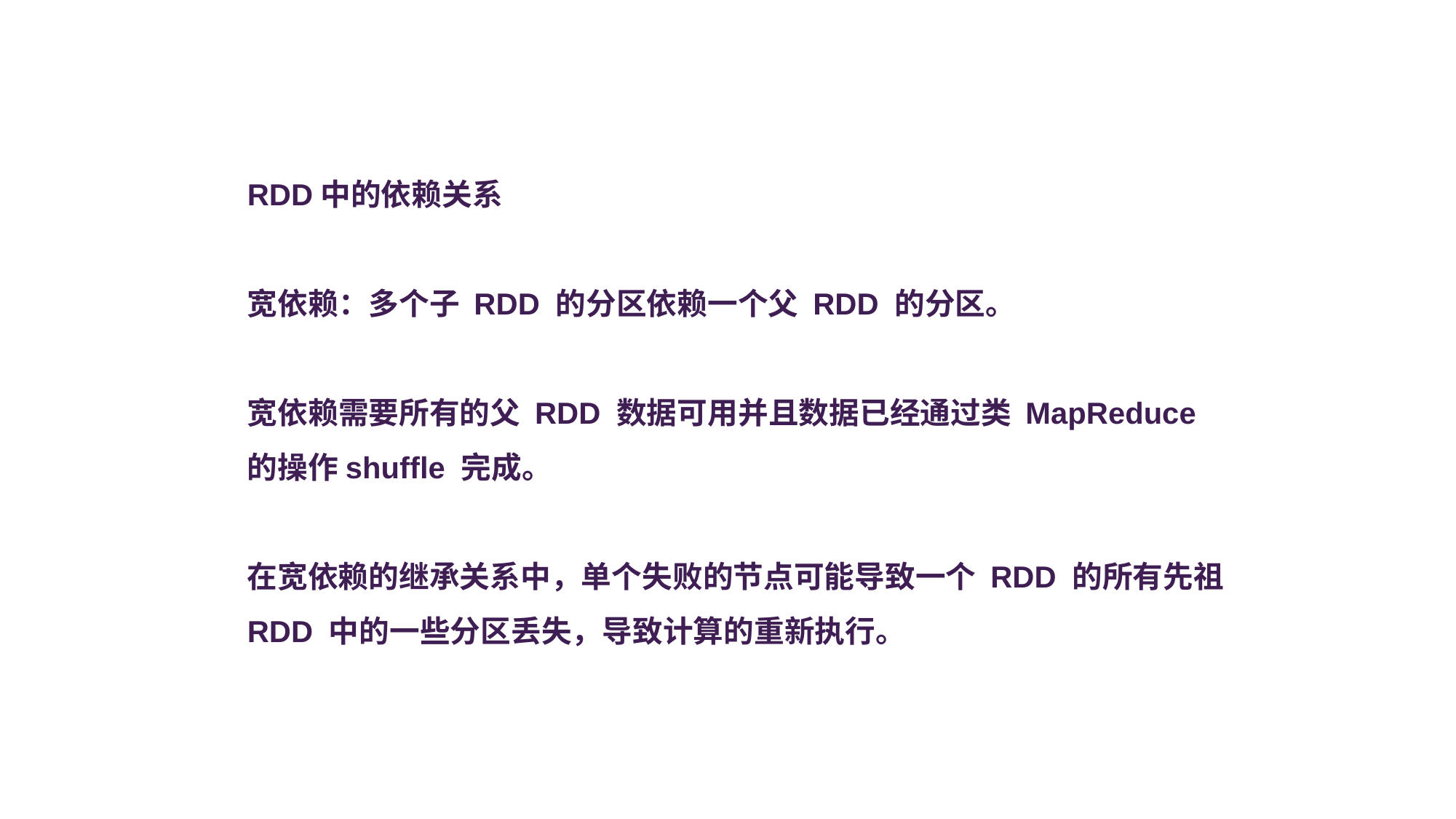

RDD中的依赖关系

宽依赖：多个子 RDD 的分区依赖一个父 RDD 的分区。

宽依赖需要所有的父 RDD 数据可用并且数据已经通过类 MapReduce 的操作shuffle 完成。

在宽依赖的继承关系中，单个失败的节点可能导致一个 RDD 的所有先祖 RDD 中的一些分区丢失，导致计算的重新执行。